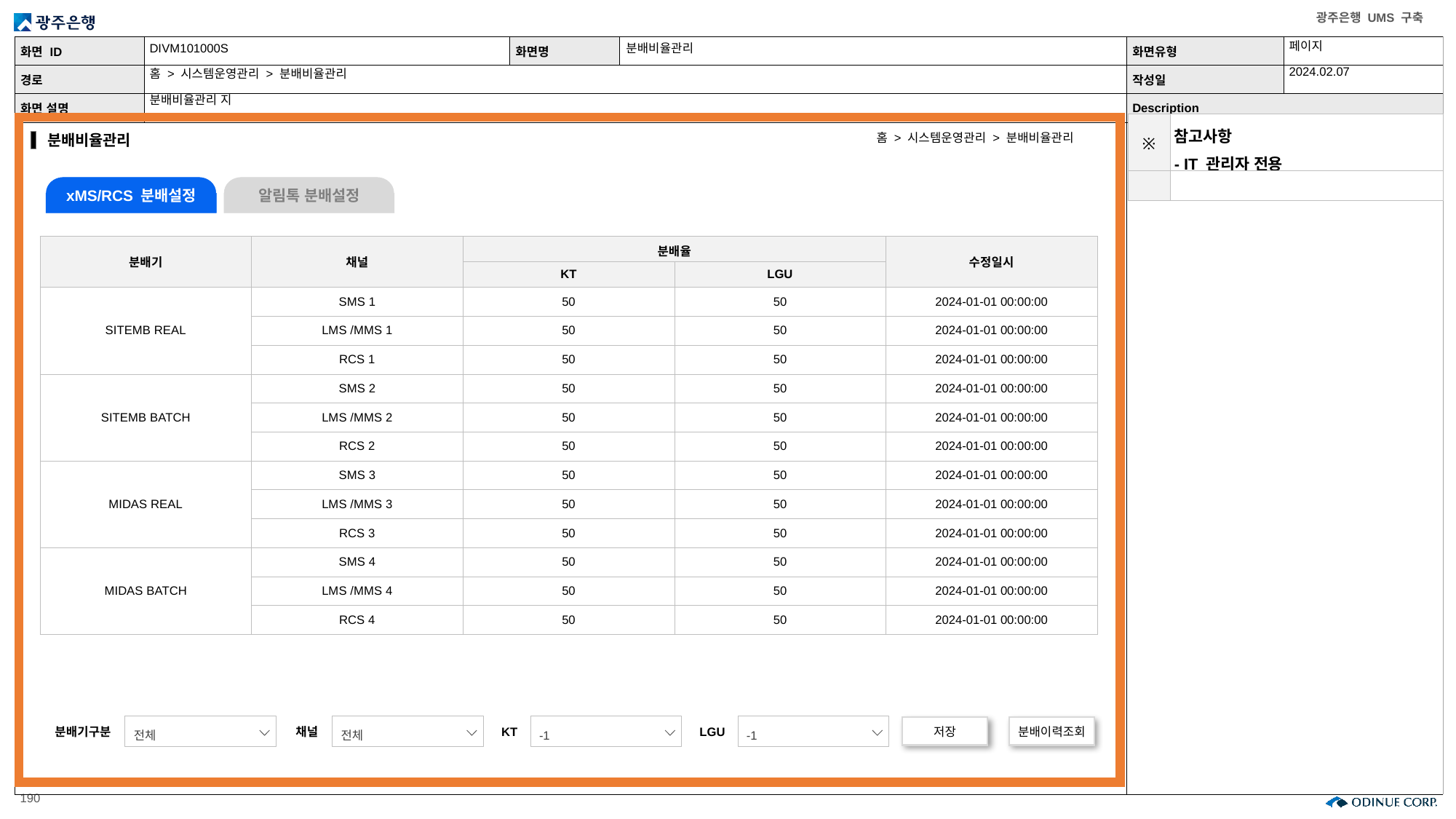

DIVM101000S
분배비율관리
페이지
2024.02.07
홈 > 시스템운영관리 > 분배비율관리
분배비율관리 지
| ※ | 참고사항 - IT 관리자 전용 |
| --- | --- |
|  |  |
홈 > 시스템운영관리 > 분배비율관리
분배비율관리

xMS/RCS 분배설정
알림톡 분배설정

| 분배기 | 채널 | 분배율 |  | 수정일시 |
| --- | --- | --- | --- | --- |
|  |  | KT | LGU |  |
| SITEMB REAL | SMS 1 | 50 | 50 | 2024-01-01 00:00:00 |
|  | LMS /MMS 1 | 50 | 50 | 2024-01-01 00:00:00 |
|  | RCS 1 | 50 | 50 | 2024-01-01 00:00:00 |
| SITEMB BATCH | SMS 2 | 50 | 50 | 2024-01-01 00:00:00 |
|  | LMS /MMS 2 | 50 | 50 | 2024-01-01 00:00:00 |
|  | RCS 2 | 50 | 50 | 2024-01-01 00:00:00 |
| MIDAS REAL | SMS 3 | 50 | 50 | 2024-01-01 00:00:00 |
|  | LMS /MMS 3 | 50 | 50 | 2024-01-01 00:00:00 |
|  | RCS 3 | 50 | 50 | 2024-01-01 00:00:00 |
| MIDAS BATCH | SMS 4 | 50 | 50 | 2024-01-01 00:00:00 |
|  | LMS /MMS 4 | 50 | 50 | 2024-01-01 00:00:00 |
|  | RCS 4 | 50 | 50 | 2024-01-01 00:00:00 |
전체

분배기구분
전체

채널
-1

KT
-1

LGU
저장
분배이력조회